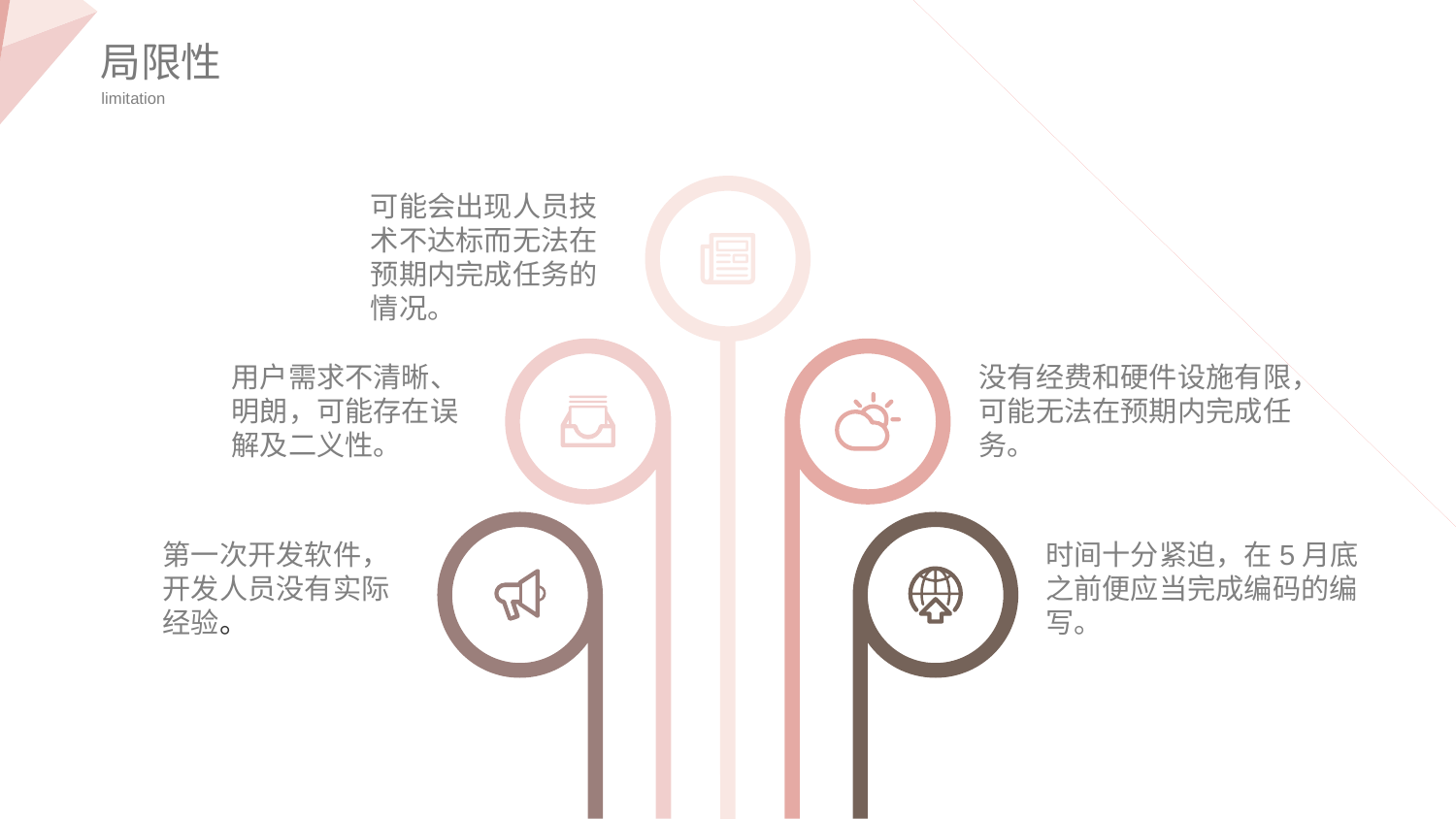

局限性
limitation

可能会出现人员技术不达标而无法在预期内完成任务的情况。

用户需求不清晰、明朗，可能存在误解及二义性。
没有经费和硬件设施有限，可能无法在预期内完成任务。

第一次开发软件，开发人员没有实际经验。
时间十分紧迫，在5月底之前便应当完成编码的编写。